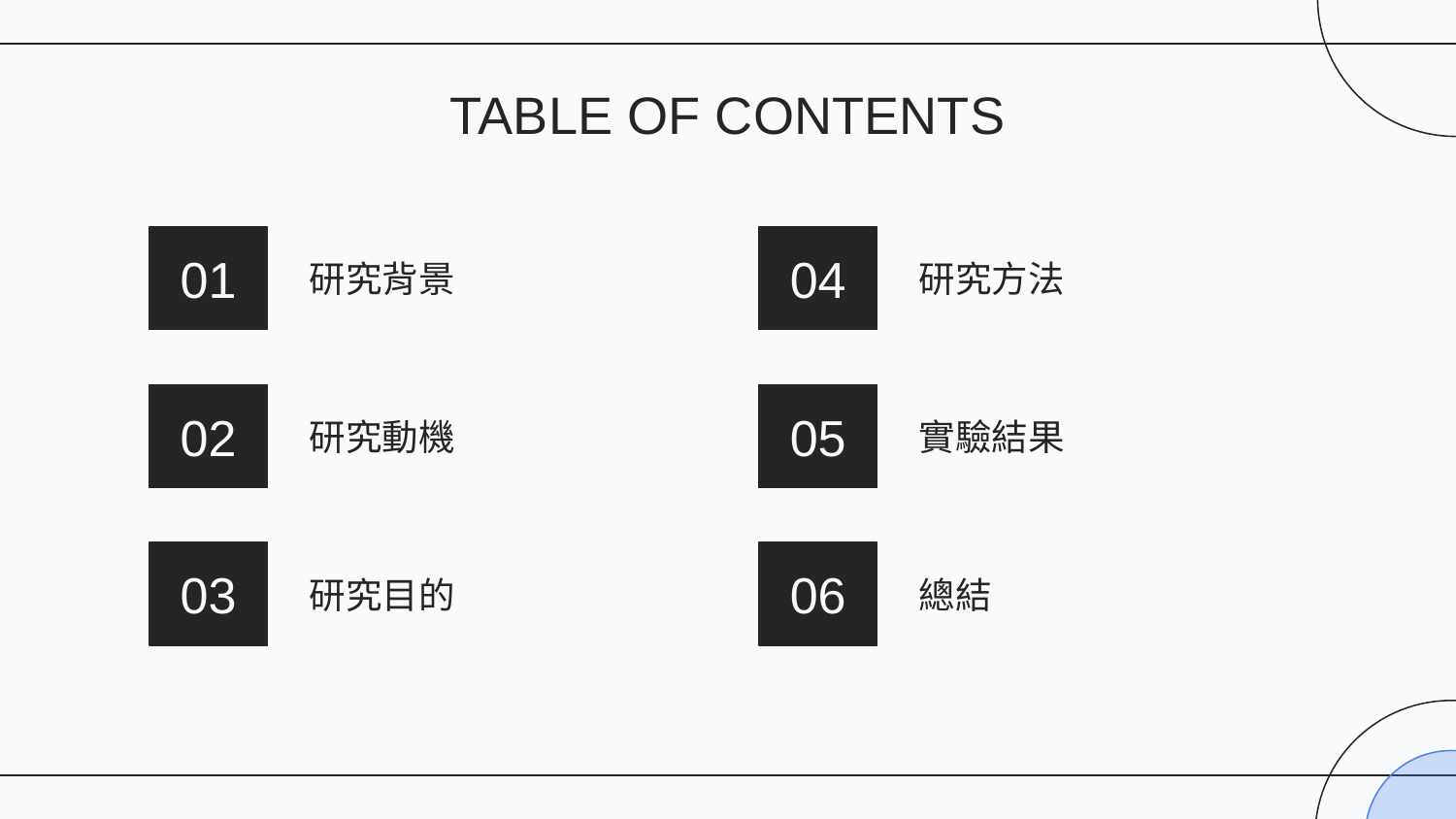

TABLE OF CONTENTS
# 01
研究背景
04
研究方法
02
研究動機
05
實驗結果
03
研究目的
06
總結